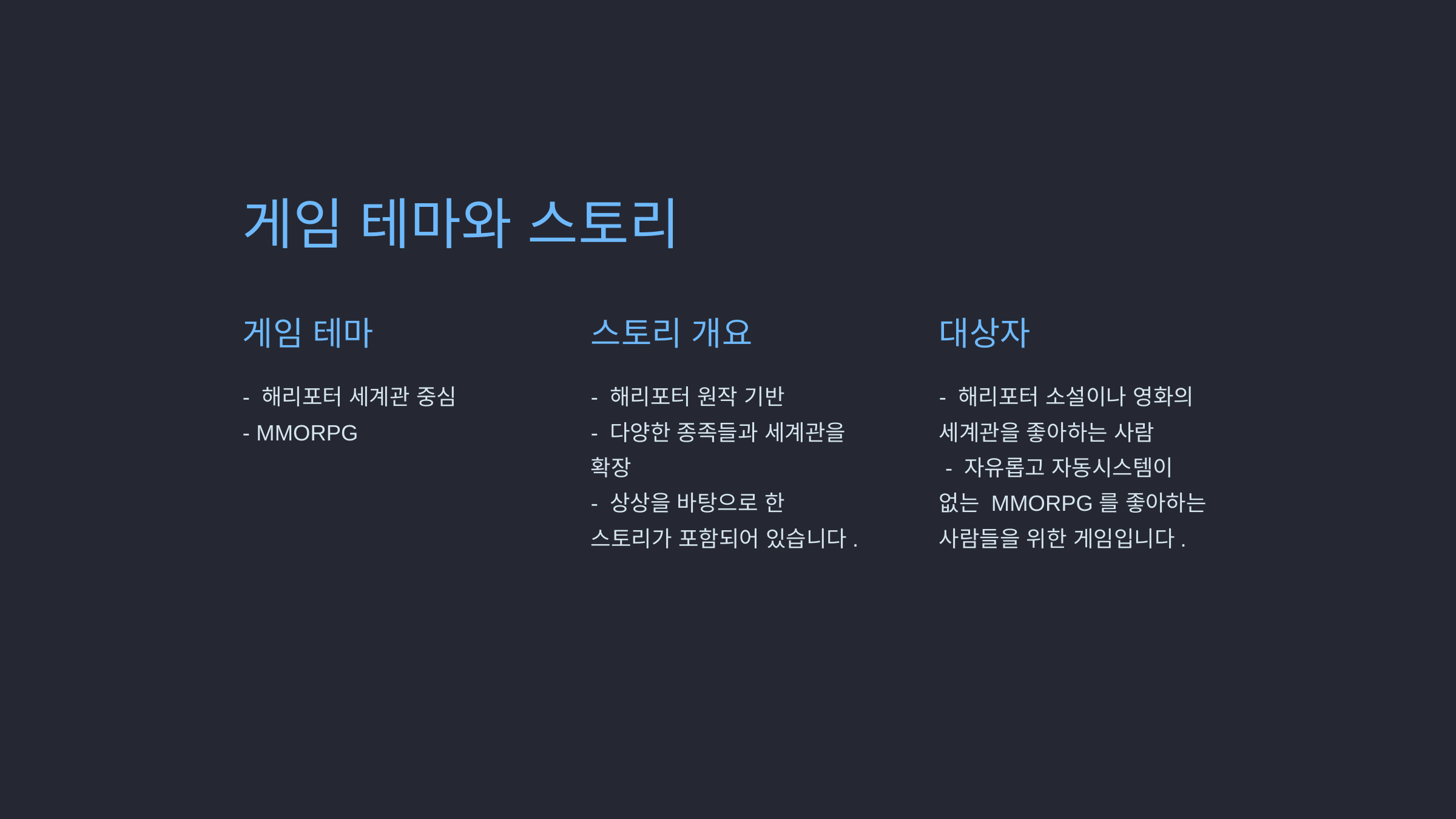

게임 테마와 스토리
게임 테마
스토리 개요
대상자
- 해리포터 세계관 중심
- MMORPG
- 해리포터 원작 기반
- 다양한 종족들과 세계관을 확장
- 상상을 바탕으로 한 스토리가 포함되어 있습니다.
- 해리포터 소설이나 영화의 세계관을 좋아하는 사람
 - 자유롭고 자동시스템이 없는 MMORPG를 좋아하는 사람들을 위한 게임입니다.